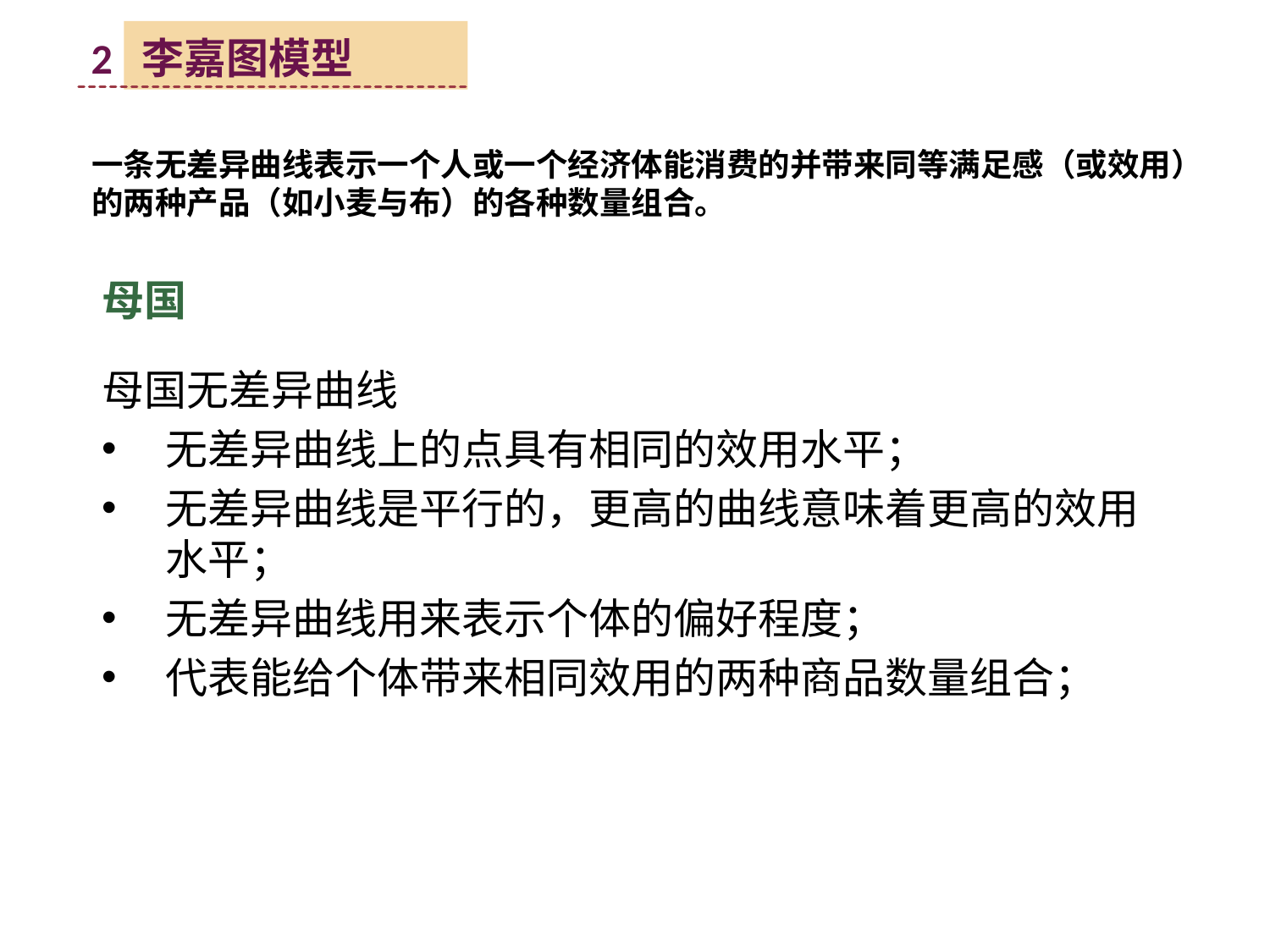

2  李嘉图模型

一条无差异曲线表示一个人或一个经济体能消费的并带来同等满足感（或效用）的两种产品（如小麦与布）的各种数量组合。
母国
母国无差异曲线
无差异曲线上的点具有相同的效用水平；
无差异曲线是平行的，更高的曲线意味着更高的效用水平；
无差异曲线用来表示个体的偏好程度；
代表能给个体带来相同效用的两种商品数量组合；